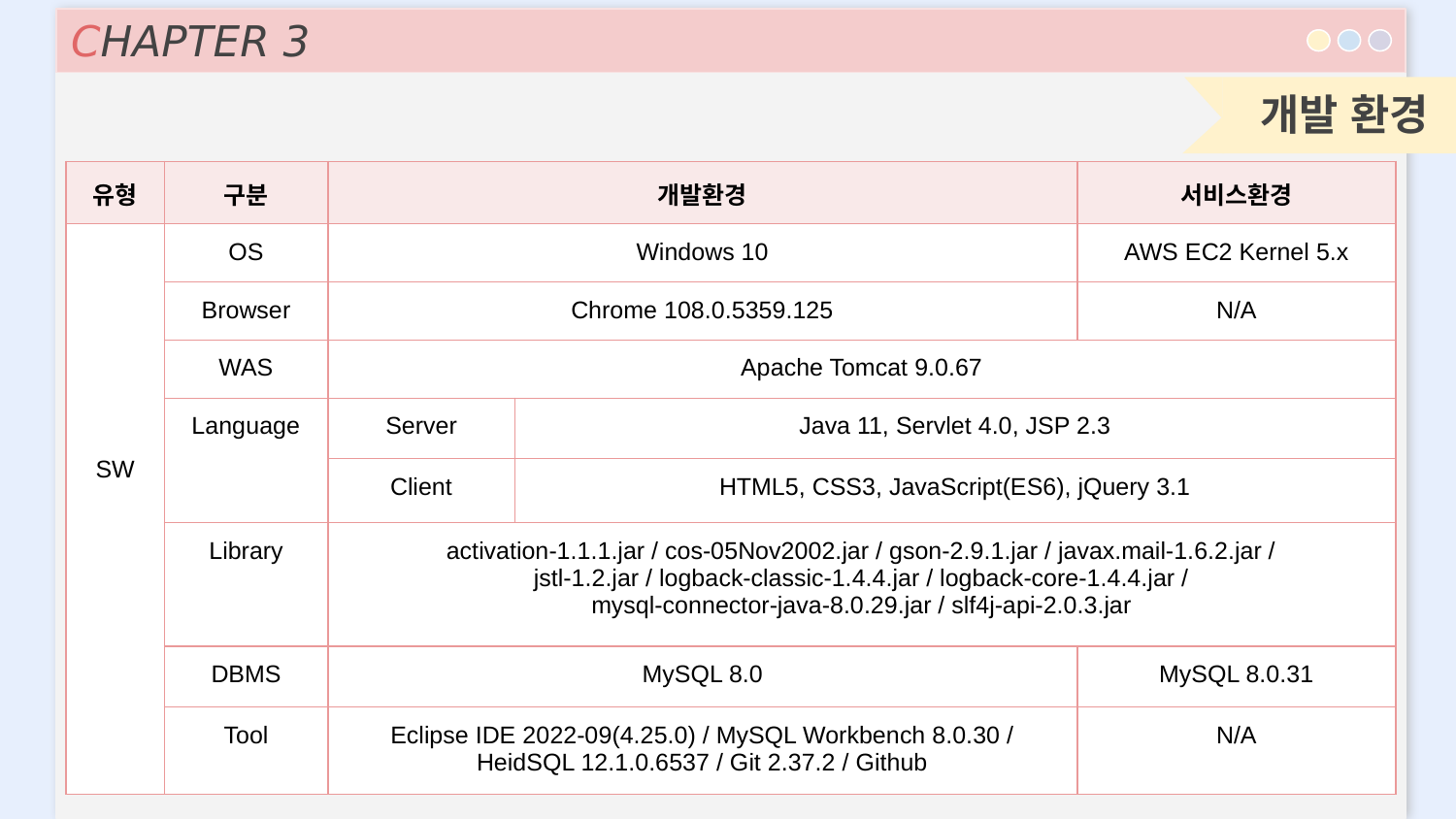

CHAPTER 3

개발 환경

| 유형 | 구분 | 개발환경 |  | 서비스환경 |
| --- | --- | --- | --- | --- |
| SW | OS | Windows 10 |  | AWS EC2 Kernel 5.x |
|  | Browser | Chrome 108.0.5359.125 |  | N/A |
|  | WAS | Apache Tomcat 9.0.67 |  |  |
|  | Language | Server | Java 11, Servlet 4.0, JSP 2.3 |  |
|  |  | Client | HTML5, CSS3, JavaScript(ES6), jQuery 3.1 |  |
|  | Library | activation-1.1.1.jar / cos-05Nov2002.jar / gson-2.9.1.jar / javax.mail-1.6.2.jar / jstl-1.2.jar / logback-classic-1.4.4.jar / logback-core-1.4.4.jar / mysql-connector-java-8.0.29.jar / slf4j-api-2.0.3.jar |  |  |
|  | DBMS | MySQL 8.0 |  | MySQL 8.0.31 |
|  | Tool | Eclipse IDE 2022-09(4.25.0) / MySQL Workbench 8.0.30 / HeidSQL 12.1.0.6537 / Git 2.37.2 / Github |  | N/A |